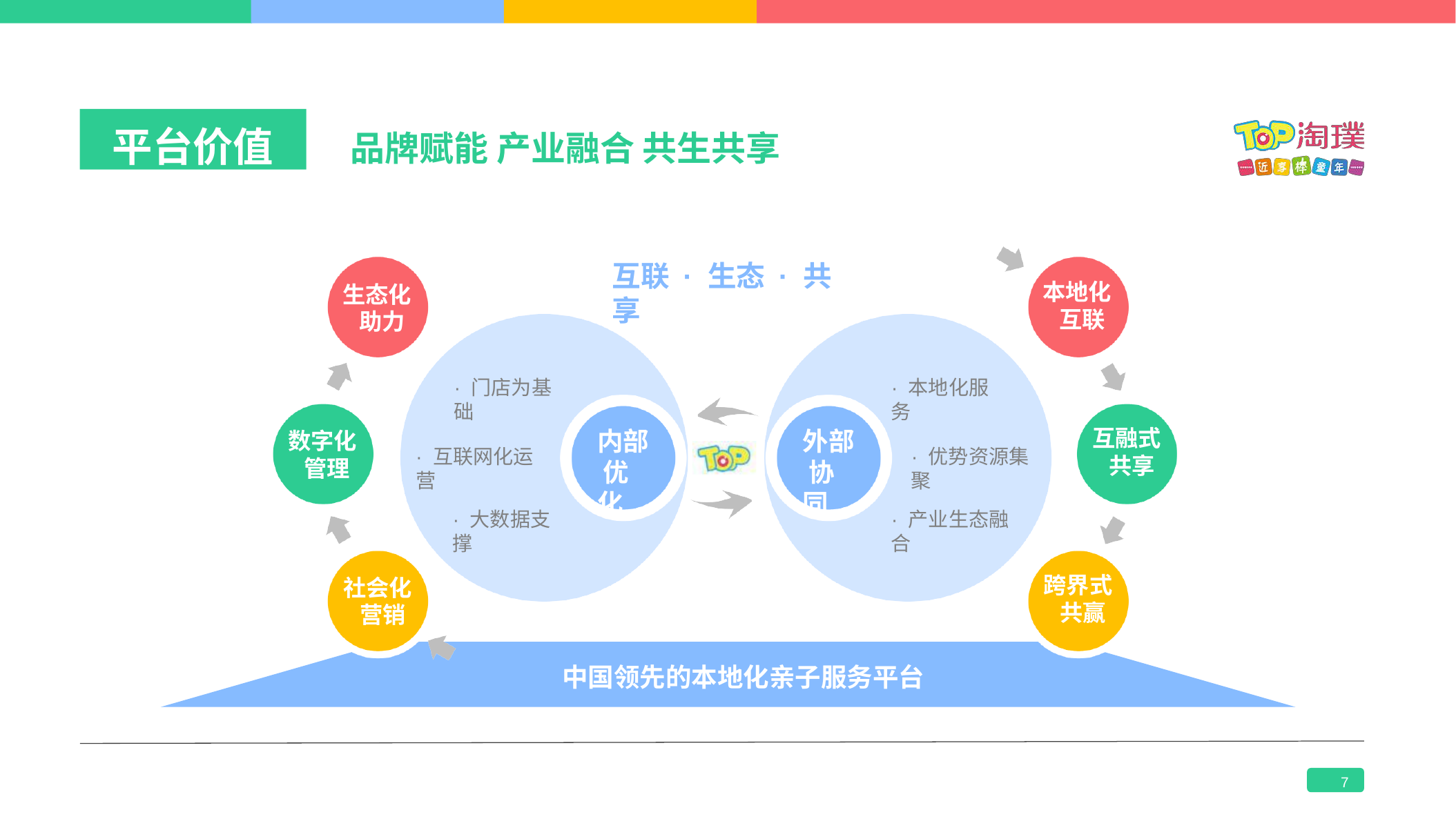

平台价值

品牌赋能 产业融合 共生共享

互联 · 生态 · 共享
本地化  互联
生态化  助力
· 门店为基础
· 本地化服务
互融式  共享
内部  优化
外部  协同
数字化  管理

· 优势资源集聚
· 互联网化运营
· 产业生态融合
· 大数据支撑
跨界式  共赢
社会化  营销

中国领先的本地化亲子服务平台

7